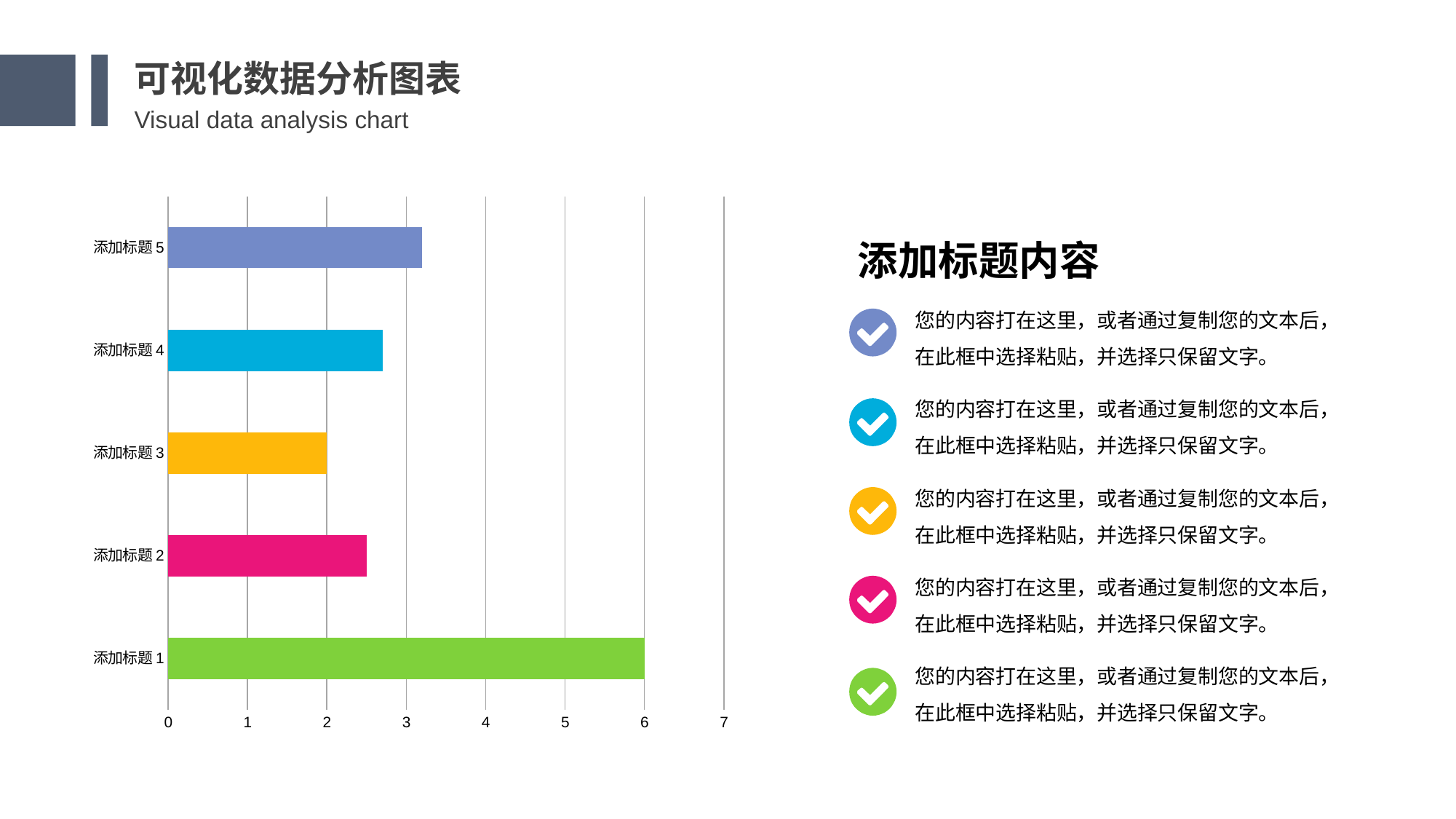

可视化数据分析图表

Visual data analysis chart

### Chart

| Category | Series 1 |
|---|---|
| 添加标题1 | 6.0 |
| 添加标题2 | 2.5 |
| 添加标题3 | 2.0 |
| 添加标题4 | 2.7 |
| 添加标题5 | 3.2 |
添加标题内容
您的内容打在这里，或者通过复制您的文本后，在此框中选择粘贴，并选择只保留文字。

您的内容打在这里，或者通过复制您的文本后，在此框中选择粘贴，并选择只保留文字。

您的内容打在这里，或者通过复制您的文本后，在此框中选择粘贴，并选择只保留文字。

您的内容打在这里，或者通过复制您的文本后，在此框中选择粘贴，并选择只保留文字。

您的内容打在这里，或者通过复制您的文本后，在此框中选择粘贴，并选择只保留文字。